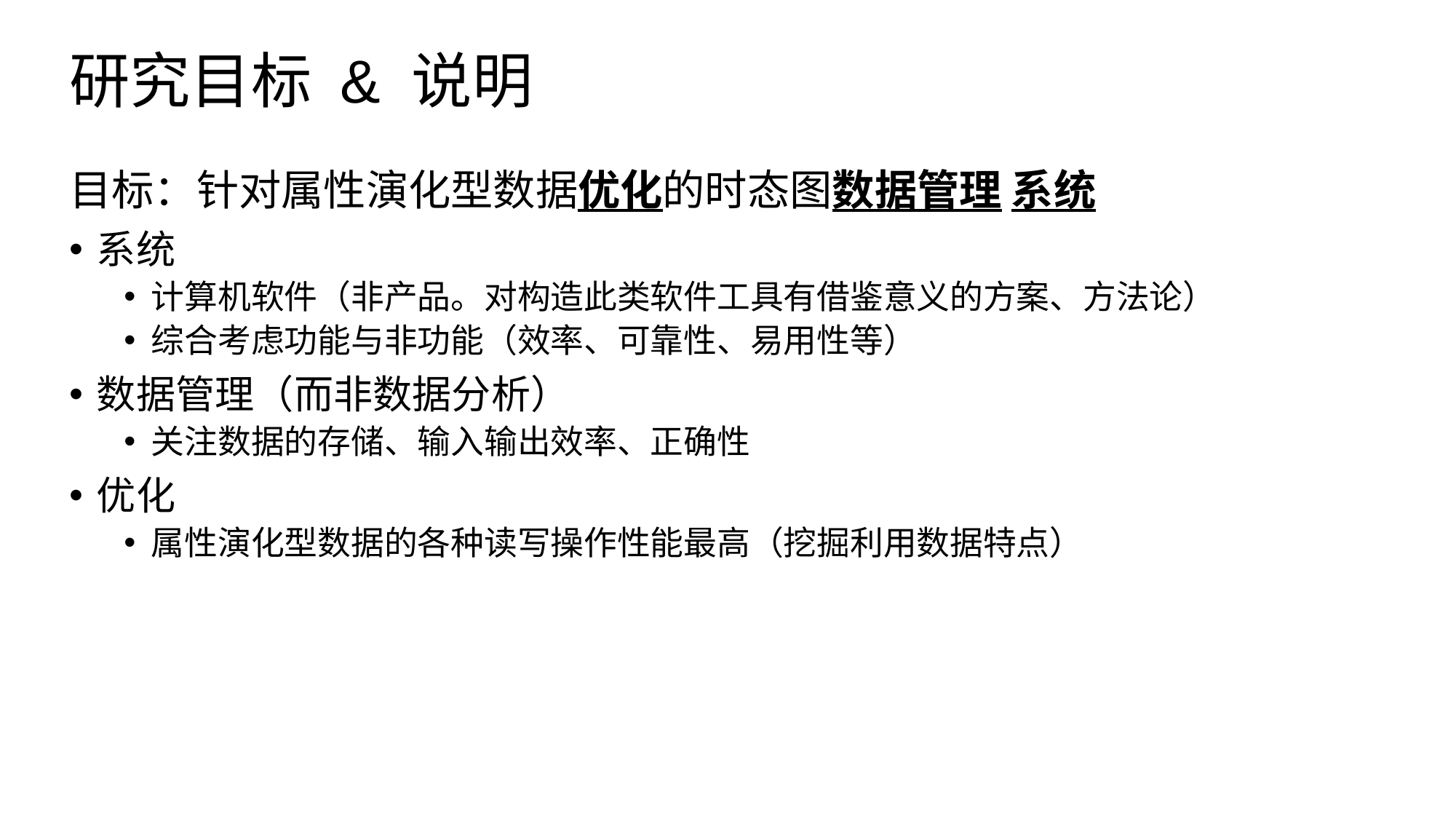

# 研究目标 & 说明
目标：针对属性演化型数据优化的时态图数据管理 系统
系统
计算机软件（非产品。对构造此类软件工具有借鉴意义的方案、方法论）
综合考虑功能与非功能（效率、可靠性、易用性等）
数据管理（而非数据分析）
关注数据的存储、输入输出效率、正确性
优化
属性演化型数据的各种读写操作性能最高（挖掘利用数据特点）